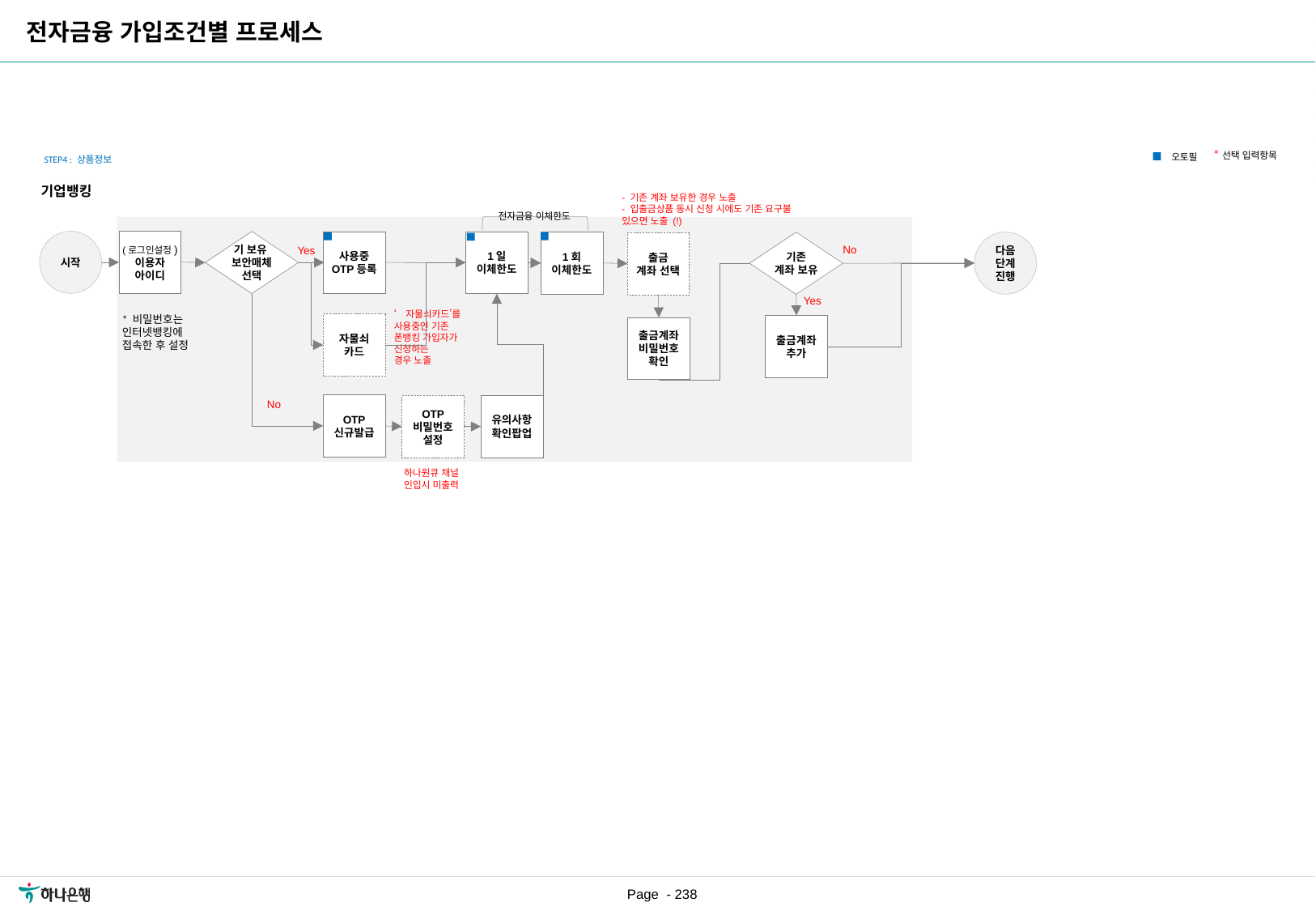

| 요구사항ID |
| --- |
| REQ\_URR\_019 |
| REQ\_URR\_024 |
| REQ\_URR\_036 |
|  |
|  |
|  |
|  |
전자금융 가입조건별 프로세스
*선택 입력항목
오토필
STEP4 : 상품정보

기업뱅킹
- 기존 계좌 보유한 경우 노출
- 입출금상품 동시 신청 시에도 기존 요구불 있으면 노출 (!)
전자금융 이체한도

시작
(로그인설정)
이용자
아이디
기 보유
보안매체
선택
사용중
OTP등록
1일
이체한도
1회
이체한도
다음
단계
진행
기존
계좌 보유

출금
계좌 선택
No
Yes
Yes
‘자물쇠카드’를 사용중인 기존
폰뱅킹 가입자가 신청하는
경우 노출
* 비밀번호는
인터넷뱅킹에
접속한 후 설정
자물쇠
카드
출금계좌
추가
출금계좌
비밀번호
확인
No
OTP
신규발급
유의사항
확인팝업
OTP
비밀번호
설정
하나원큐 채널
인입시 미출력